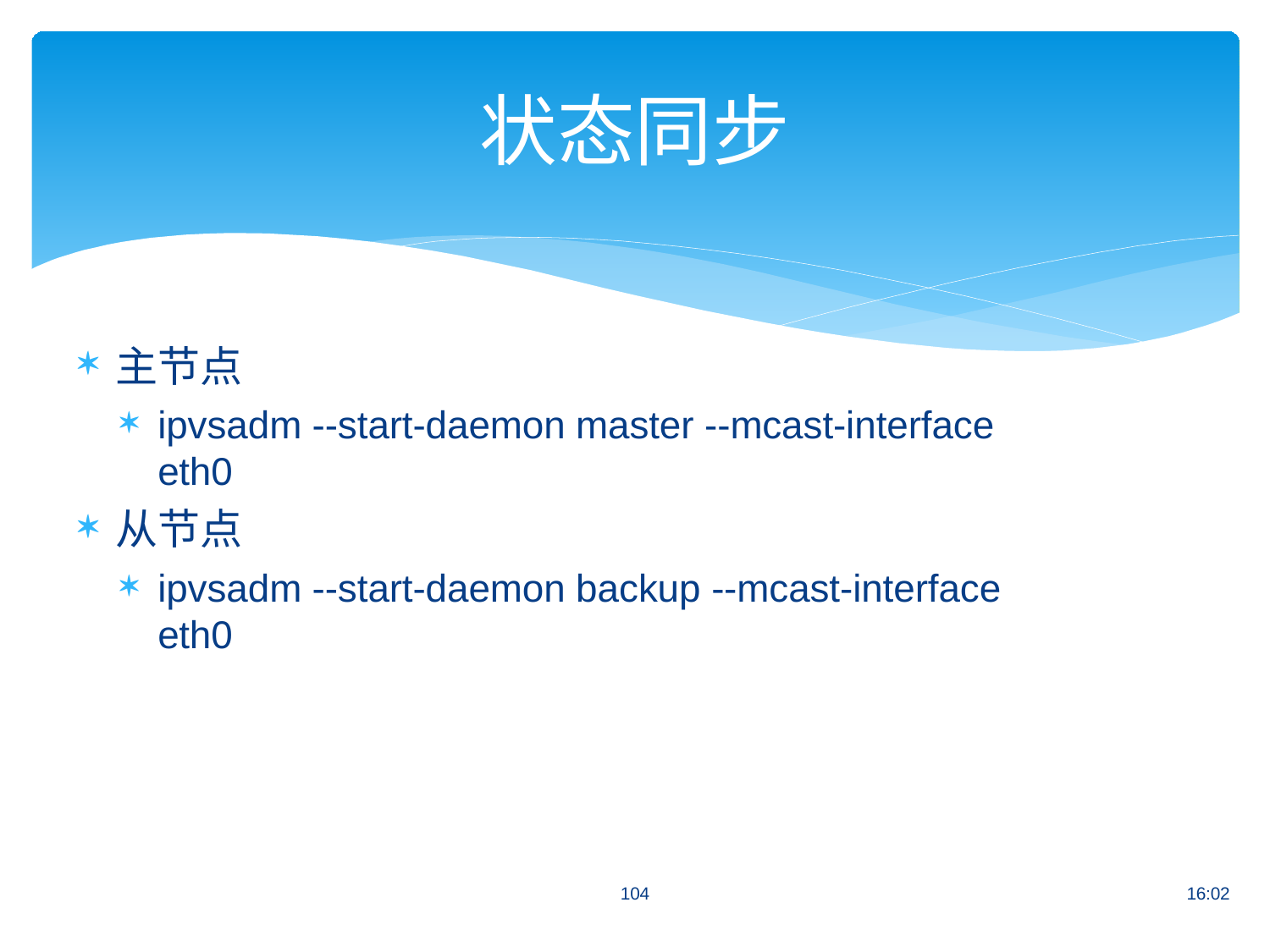

# 状态同步

主节点
ipvsadm --start-daemon master --mcast-interface eth0
从节点
ipvsadm --start-daemon backup --mcast-interface eth0
104
16:02